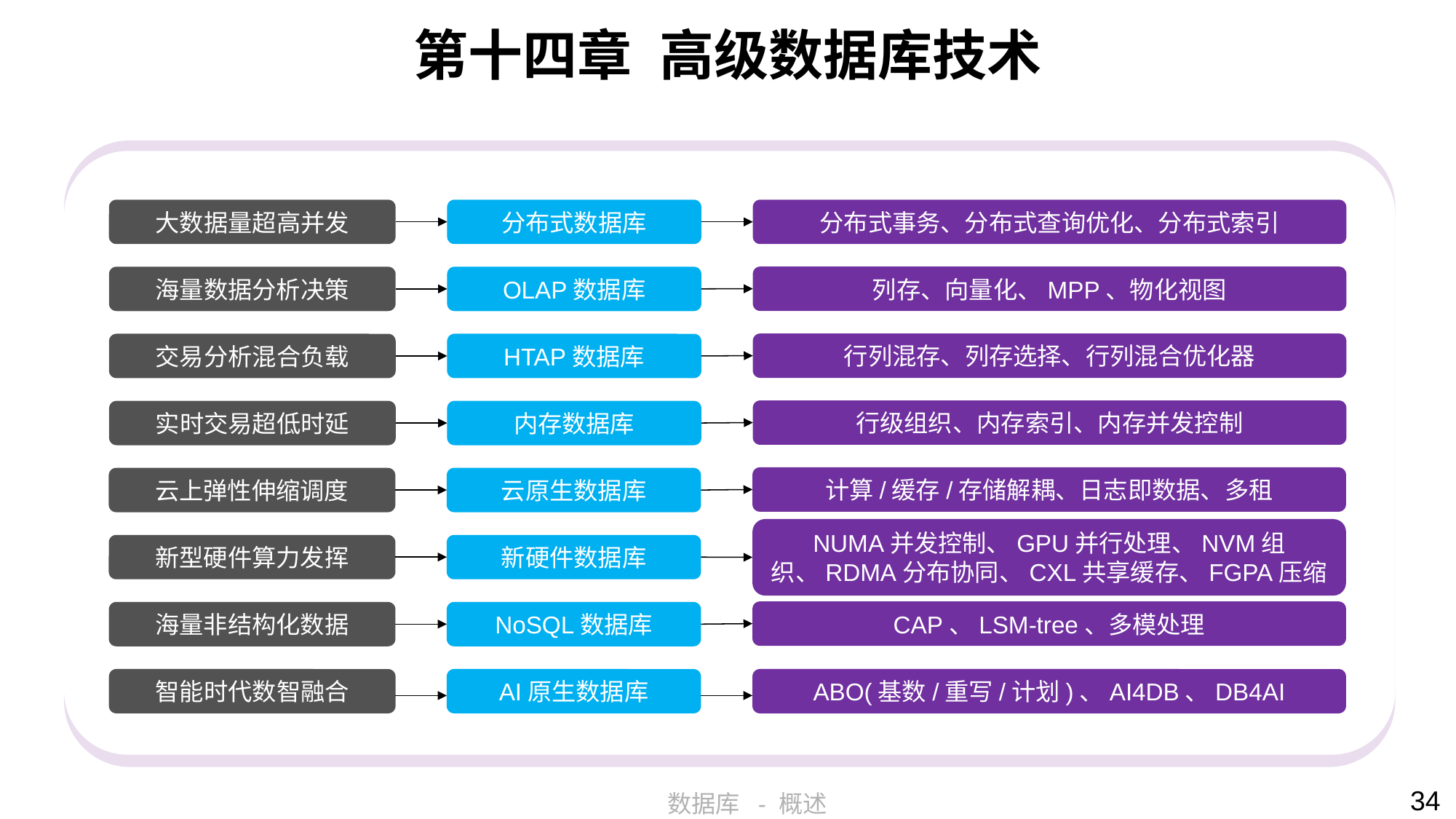

# 第十四章 高级数据库技术

大数据量超高并发
分布式数据库
分布式事务、分布式查询优化、分布式索引
列存、向量化、MPP、物化视图
海量数据分析决策
OLAP数据库
行列混存、列存选择、行列混合优化器
交易分析混合负载
HTAP数据库
行级组织、内存索引、内存并发控制
实时交易超低时延
内存数据库
计算/缓存/存储解耦、日志即数据、多租
云上弹性伸缩调度
云原生数据库
NUMA并发控制、GPU并行处理、NVM组织、RDMA分布协同、CXL共享缓存、FGPA压缩
新型硬件算力发挥
新硬件数据库
CAP、LSM-tree、多模处理
海量非结构化数据
NoSQL数据库
智能时代数智融合
AI原生数据库
ABO(基数/重写/计划)、AI4DB、DB4AI
34
数据库 - 概述